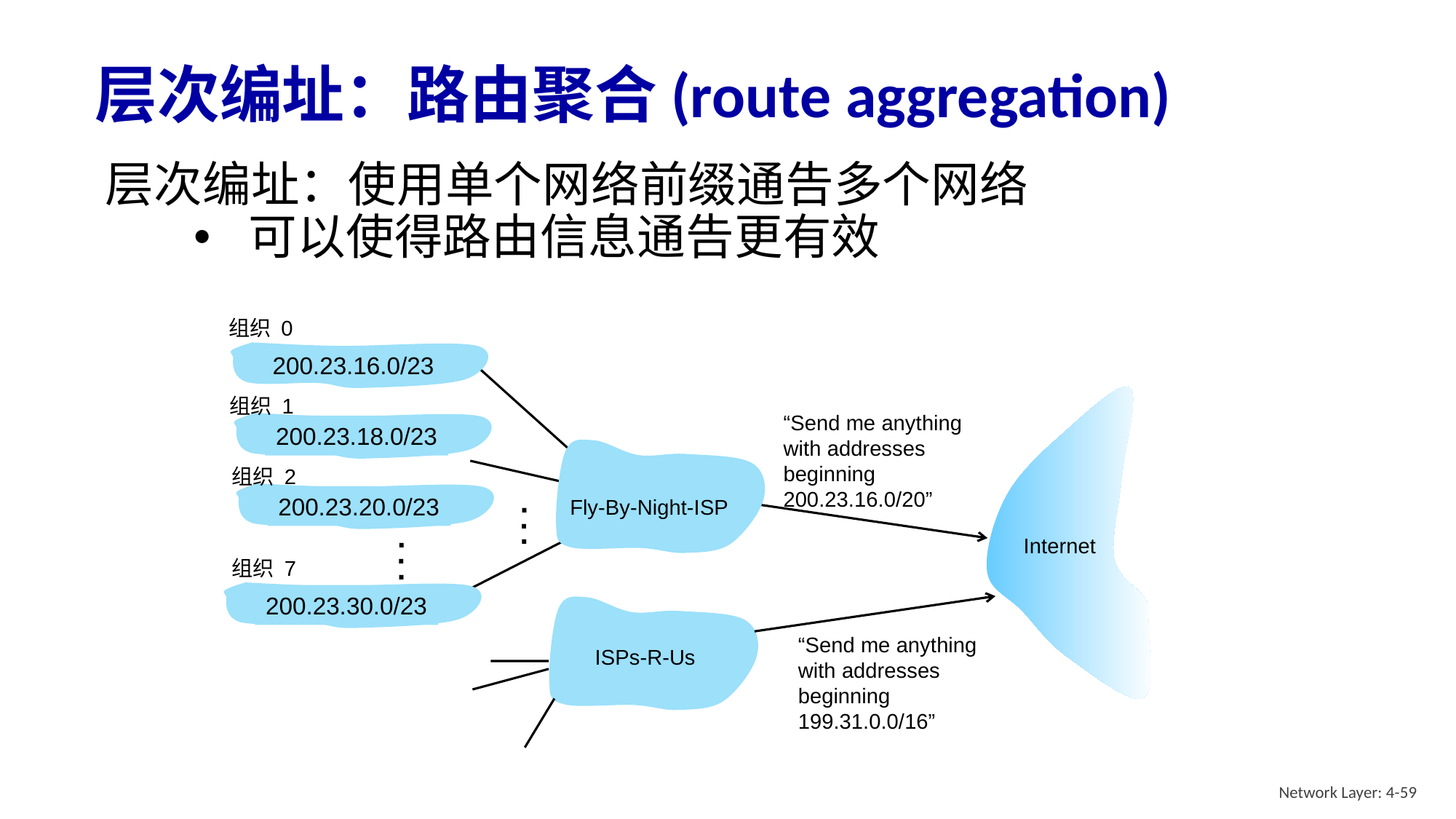

# 层次编址：路由聚合(route aggregation)
层次编址：使用单个网络前缀通告多个网络
可以使得路由信息通告更有效
组织 0

200.23.16.0/23

组织 1
“Send me anything
with addresses
beginning
200.23.16.0/20”

200.23.18.0/23

组织 2

.
.
.

200.23.20.0/23
Fly-By-Night-ISP

.
.
.
Internet

组织 7

200.23.30.0/23

“Send me anything
with addresses
beginning
199.31.0.0/16”
ISPs-R-Us

Network Layer: 4-59